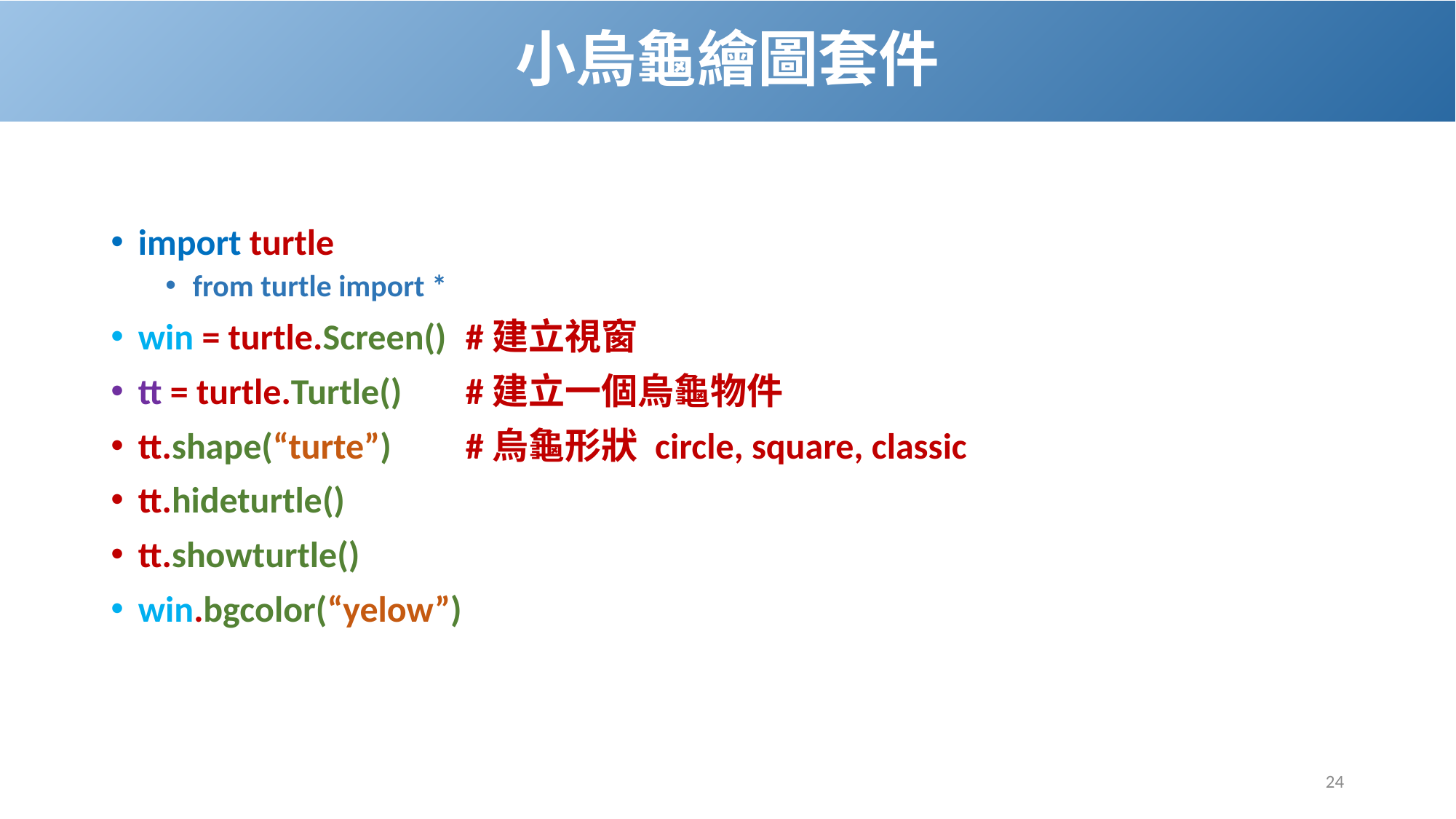

# 小烏龜繪圖套件
import turtle
from turtle import *
win = turtle.Screen() 	#建立視窗
tt = turtle.Turtle() 	#建立一個烏龜物件
tt.shape(“turte”)	#烏龜形狀 circle, square, classic
tt.hideturtle()
tt.showturtle()
win.bgcolor(“yelow”)
24